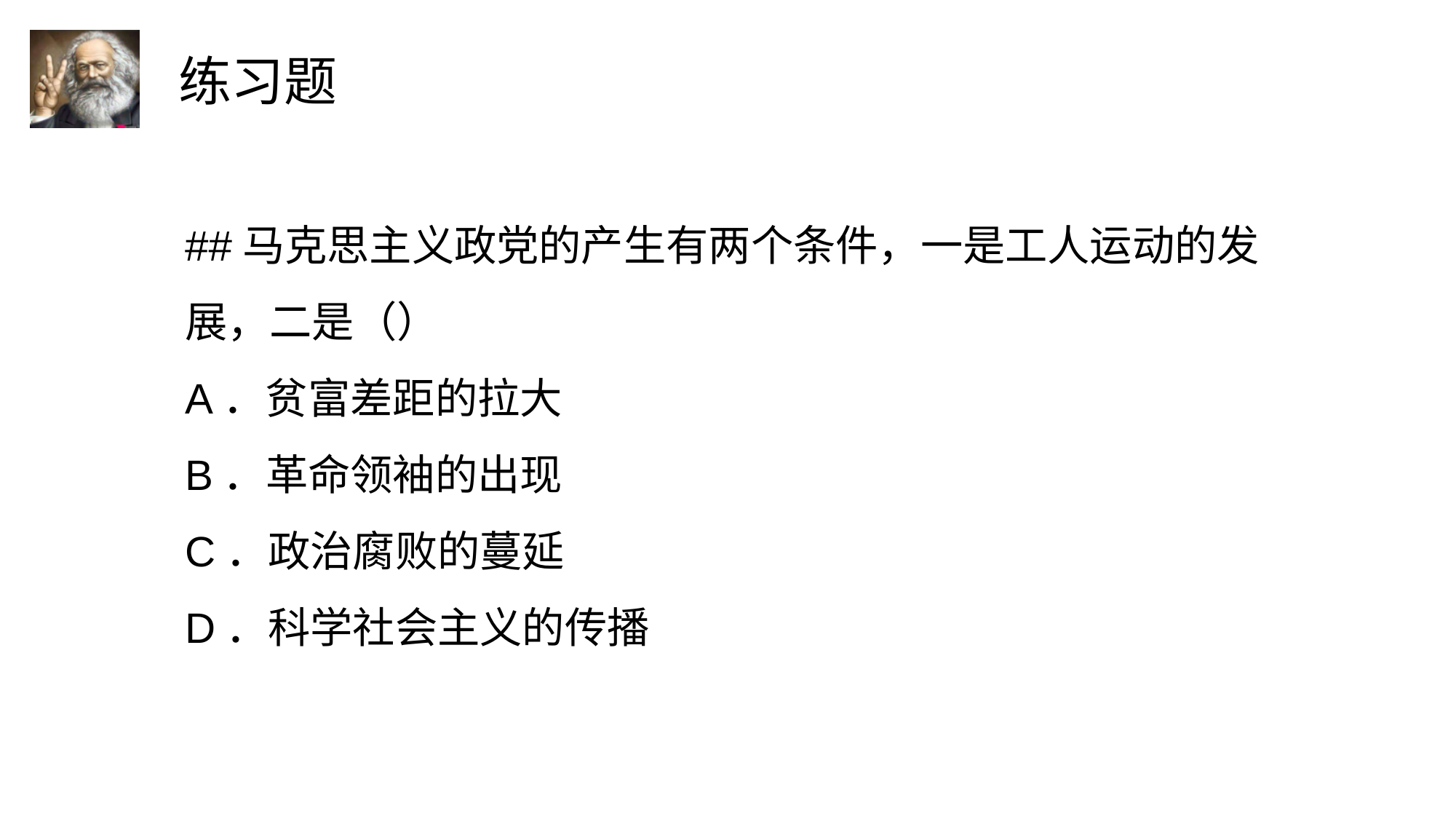

##马克思主义政党的产生有两个条件，一是工人运动的发展，二是（）
A．贫富差距的拉大
B．革命领袖的出现
C．政治腐败的蔓延
D．科学社会主义的传播